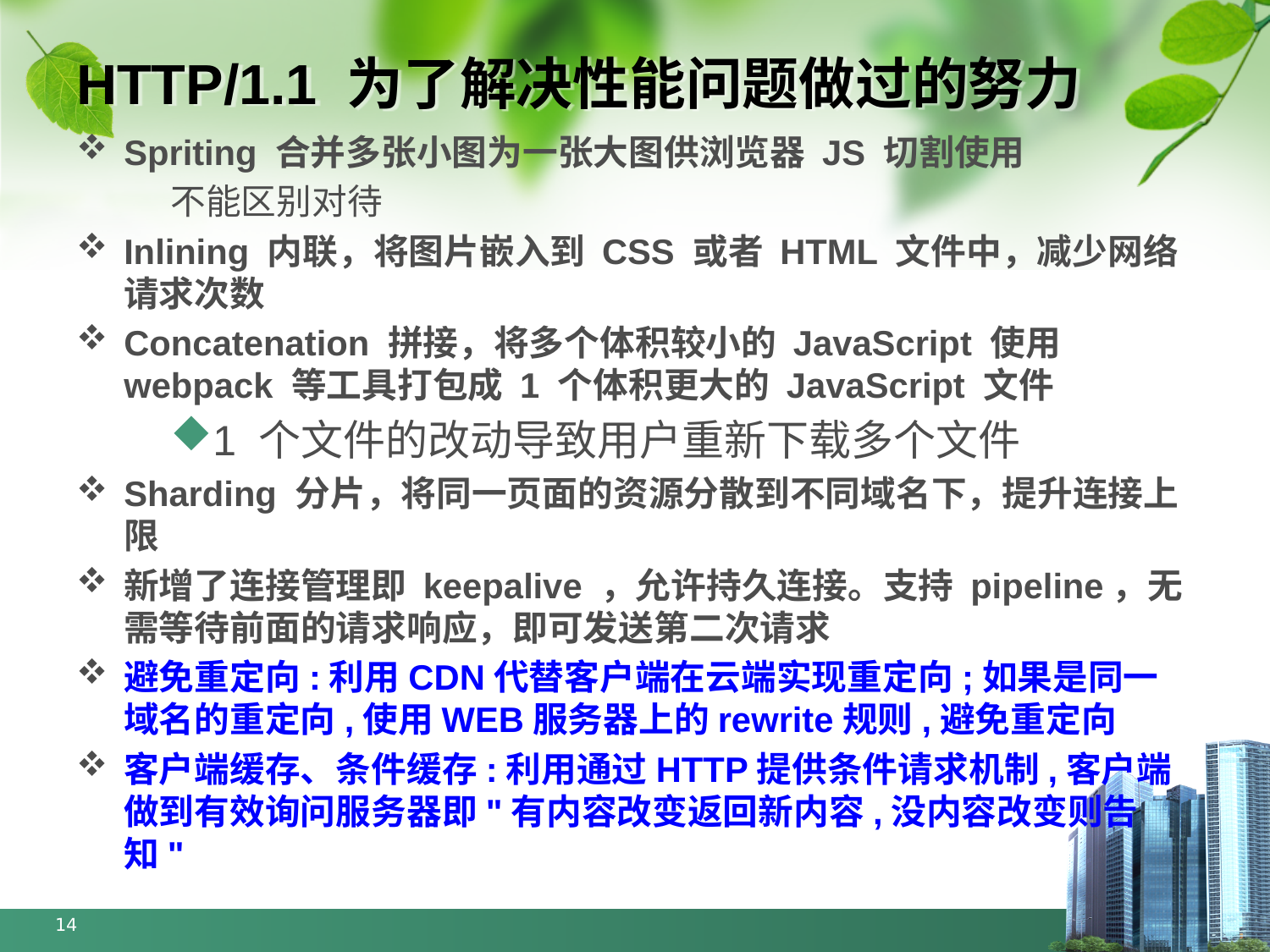

# HTTP/1.1 为了解决性能问题做过的努力
Spriting 合并多张小图为一张大图供浏览器 JS 切割使用
不能区别对待
Inlining 内联，将图片嵌入到 CSS 或者 HTML 文件中，减少网络请求次数
Concatenation 拼接，将多个体积较小的 JavaScript 使用 webpack 等工具打包成 1 个体积更大的 JavaScript 文件
1 个文件的改动导致用户重新下载多个文件
Sharding 分片，将同一页面的资源分散到不同域名下，提升连接上限
新增了连接管理即 keepalive ，允许持久连接。支持 pipeline，无需等待前面的请求响应，即可发送第二次请求
避免重定向:利用CDN代替客户端在云端实现重定向;如果是同一域名的重定向,使用WEB服务器上的rewrite规则,避免重定向
客户端缓存、条件缓存:利用通过HTTP提供条件请求机制,客户端做到有效询问服务器即"有内容改变返回新内容,没内容改变则告知"
14